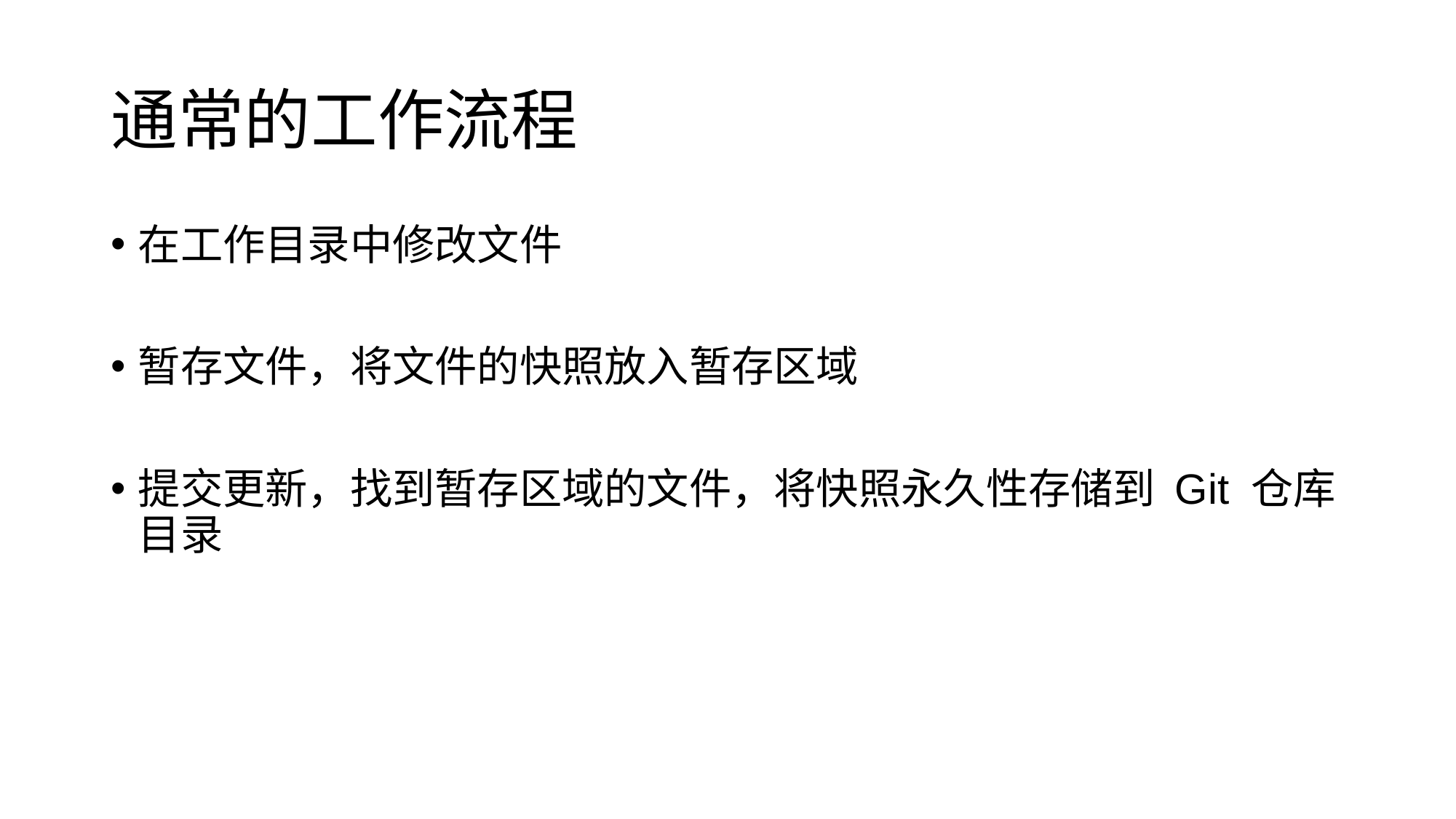

# 通常的工作流程
在工作目录中修改文件

暂存文件，将文件的快照放入暂存区域

提交更新，找到暂存区域的文件，将快照永久性存储到 Git 仓库目录